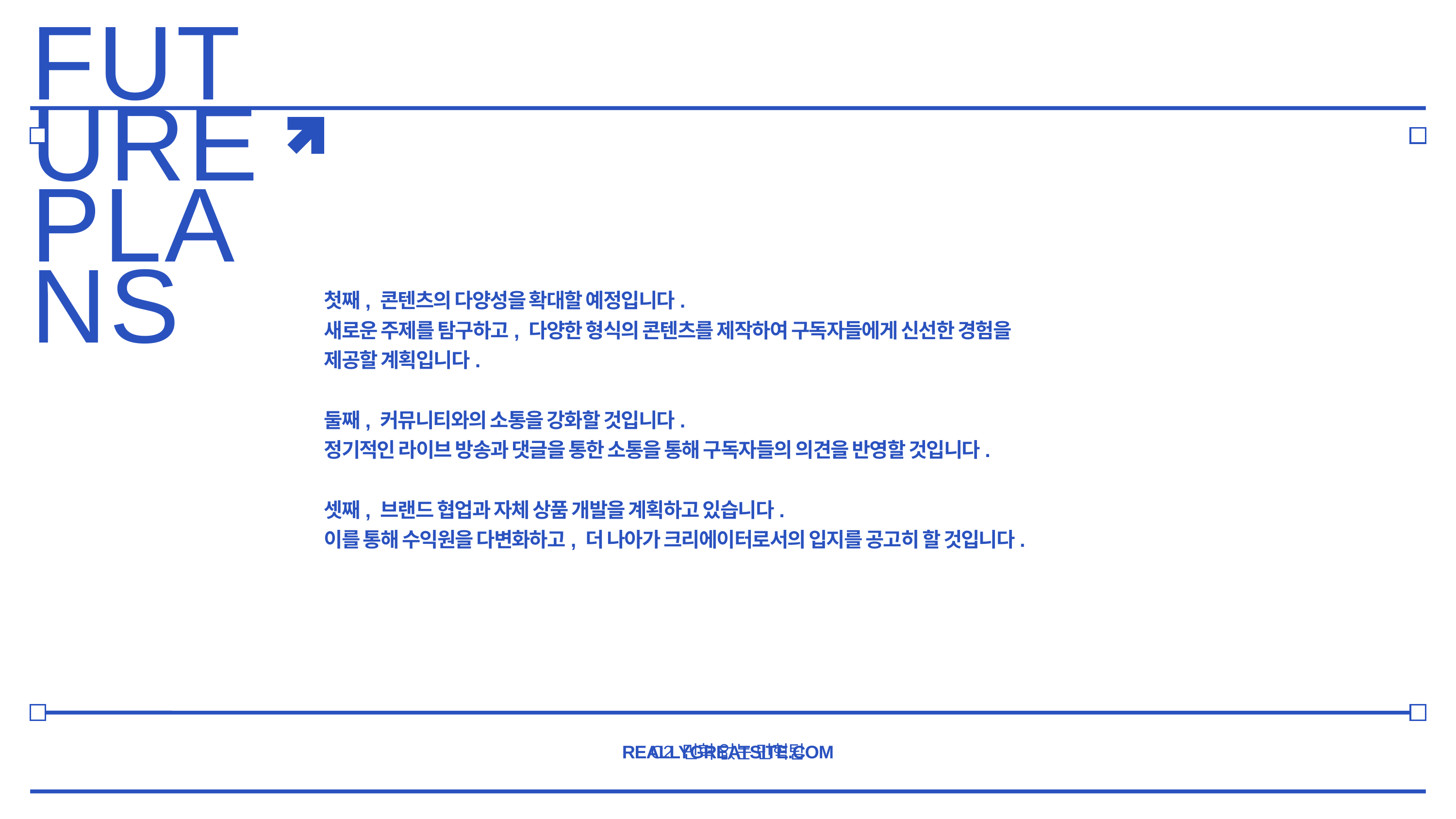

FUTURE PLANS

첫째, 콘텐츠의 다양성을 확대할 예정입니다.
새로운 주제를 탐구하고, 다양한 형식의 콘텐츠를 제작하여 구독자들에게 신선한 경험을 제공할 계획입니다.

둘째, 커뮤니티와의 소통을 강화할 것입니다.
정기적인 라이브 방송과 댓글을 통한 소통을 통해 구독자들의 의견을 반영할 것입니다.

셋째, 브랜드 협업과 자체 상품 개발을 계획하고 있습니다.
이를 통해 수익원을 다변화하고, 더 나아가 크리에이터로서의 입지를 공고히 할 것입니다.

REALLYGREATSITE.COM